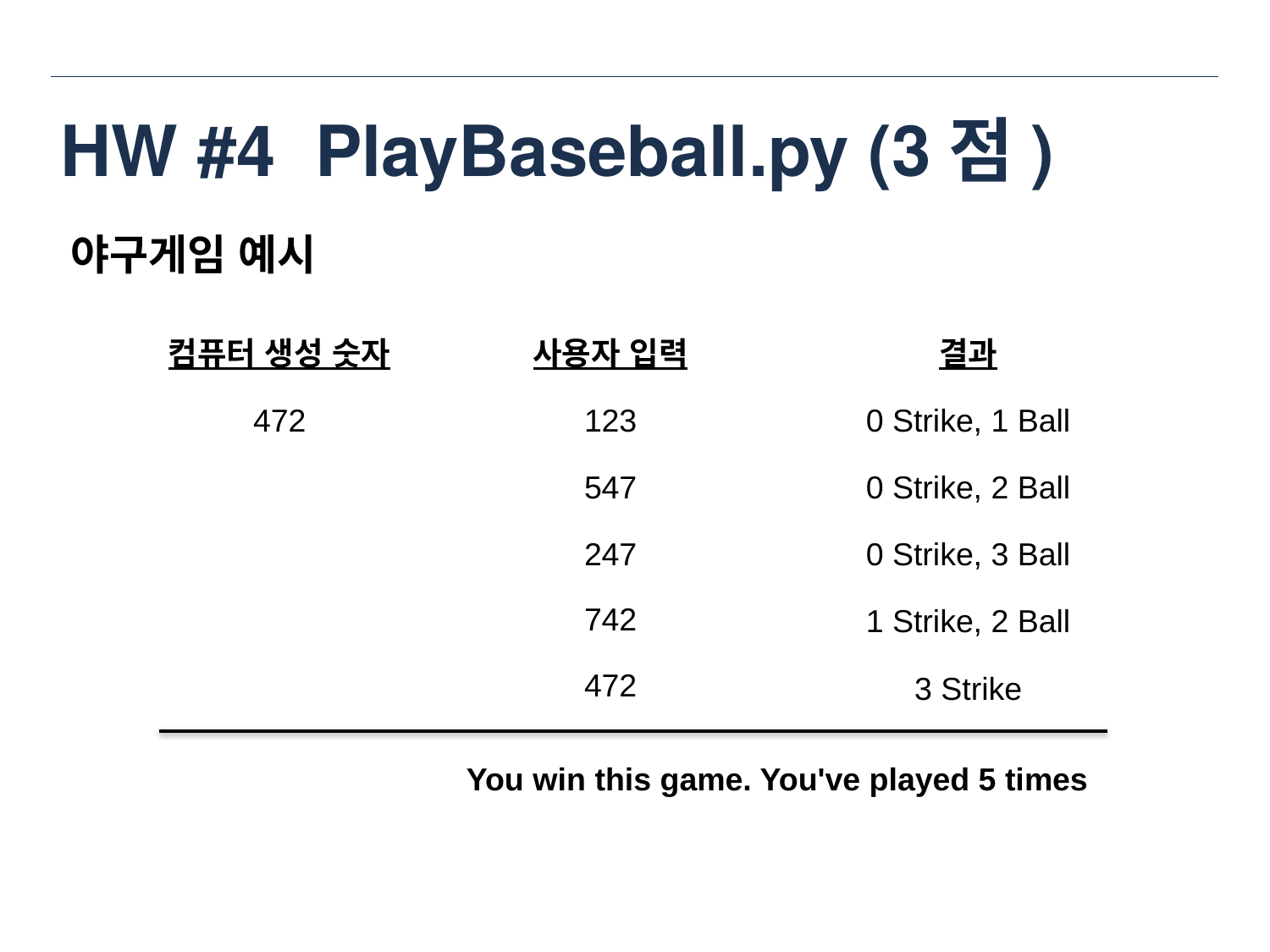

# HW #4  PlayBaseball.py (3점)
야구게임 예시
컴퓨터 생성 숫자
사용자 입력
결과
472
123
0 Strike, 1 Ball
547
0 Strike, 2 Ball
247
0 Strike, 3 Ball
742
1 Strike, 2 Ball
472
3 Strike
You win this game. You've played 5 times